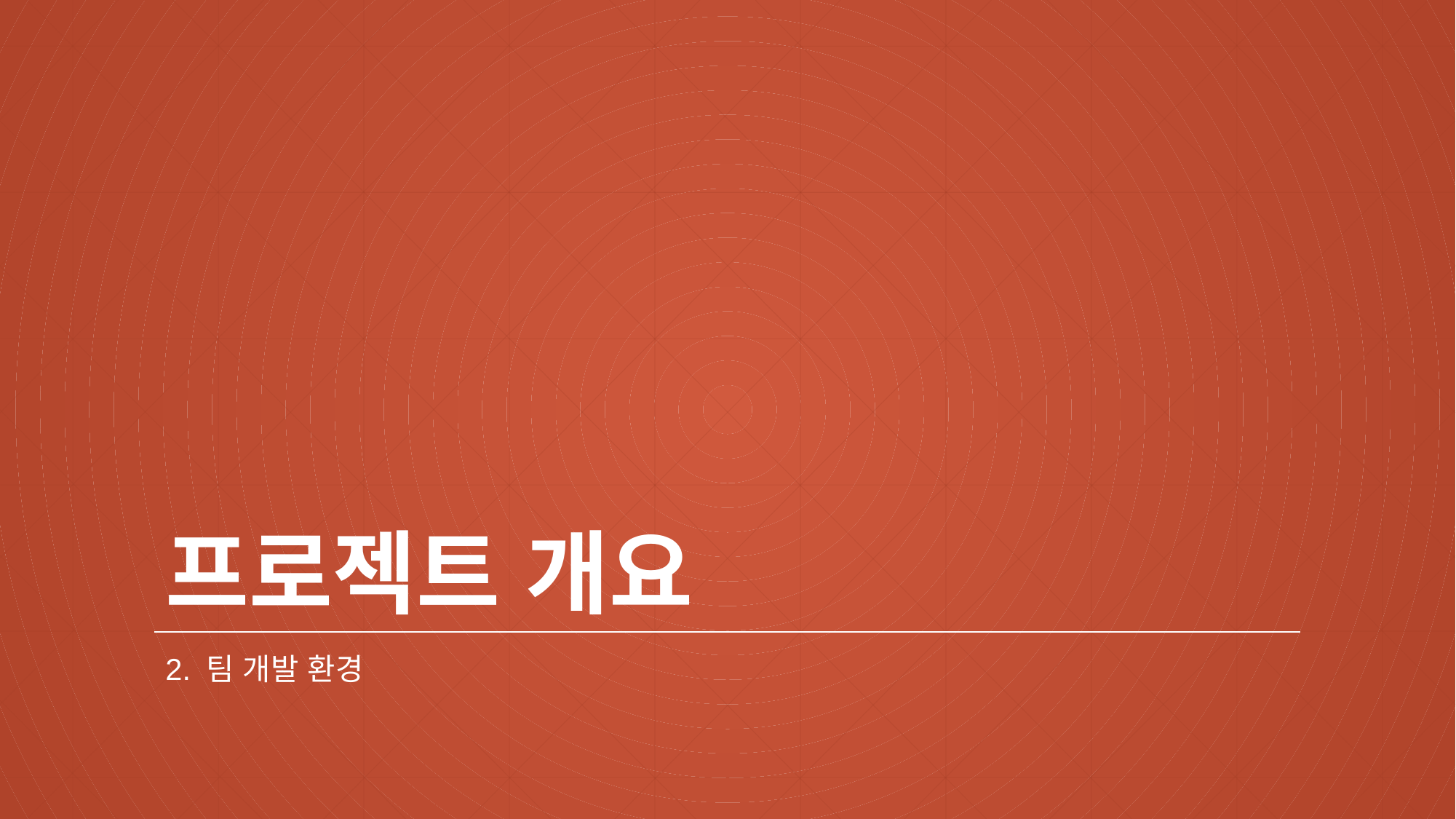

# 프로젝트 개요
2. 팀 개발 환경